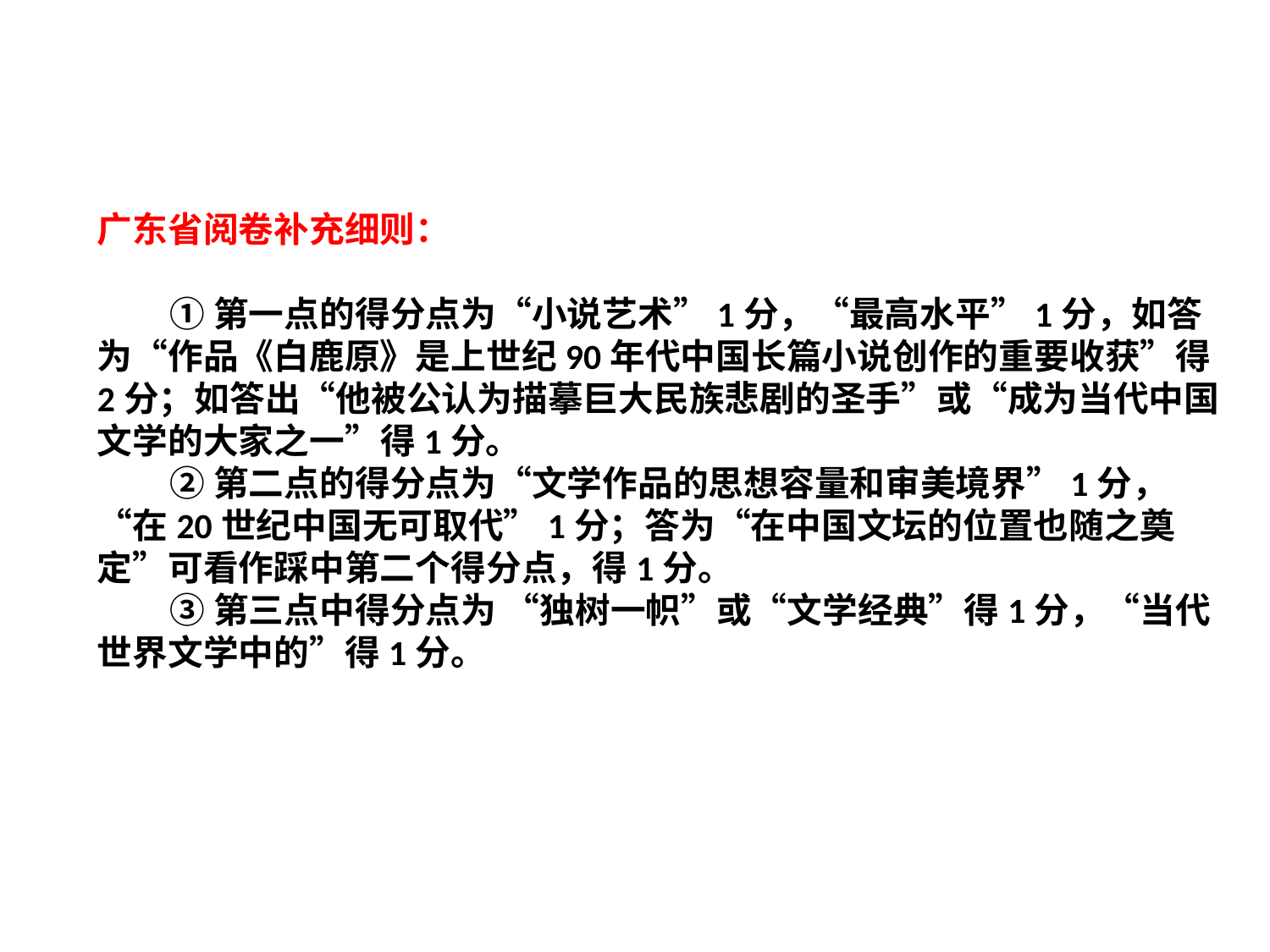

广东省阅卷补充细则：

         ①第一点的得分点为“小说艺术”1分，“最高水平”1分，如答为“作品《白鹿原》是上世纪90年代中国长篇小说创作的重要收获”得2分；如答出“他被公认为描摹巨大民族悲剧的圣手”或“成为当代中国文学的大家之一”得1分。
         ②第二点的得分点为“文学作品的思想容量和审美境界”1分，“在20世纪中国无可取代”1分；答为“在中国文坛的位置也随之奠定”可看作踩中第二个得分点，得1分。
         ③第三点中得分点为 “独树一帜”或“文学经典”得1分，“当代世界文学中的”得1分。